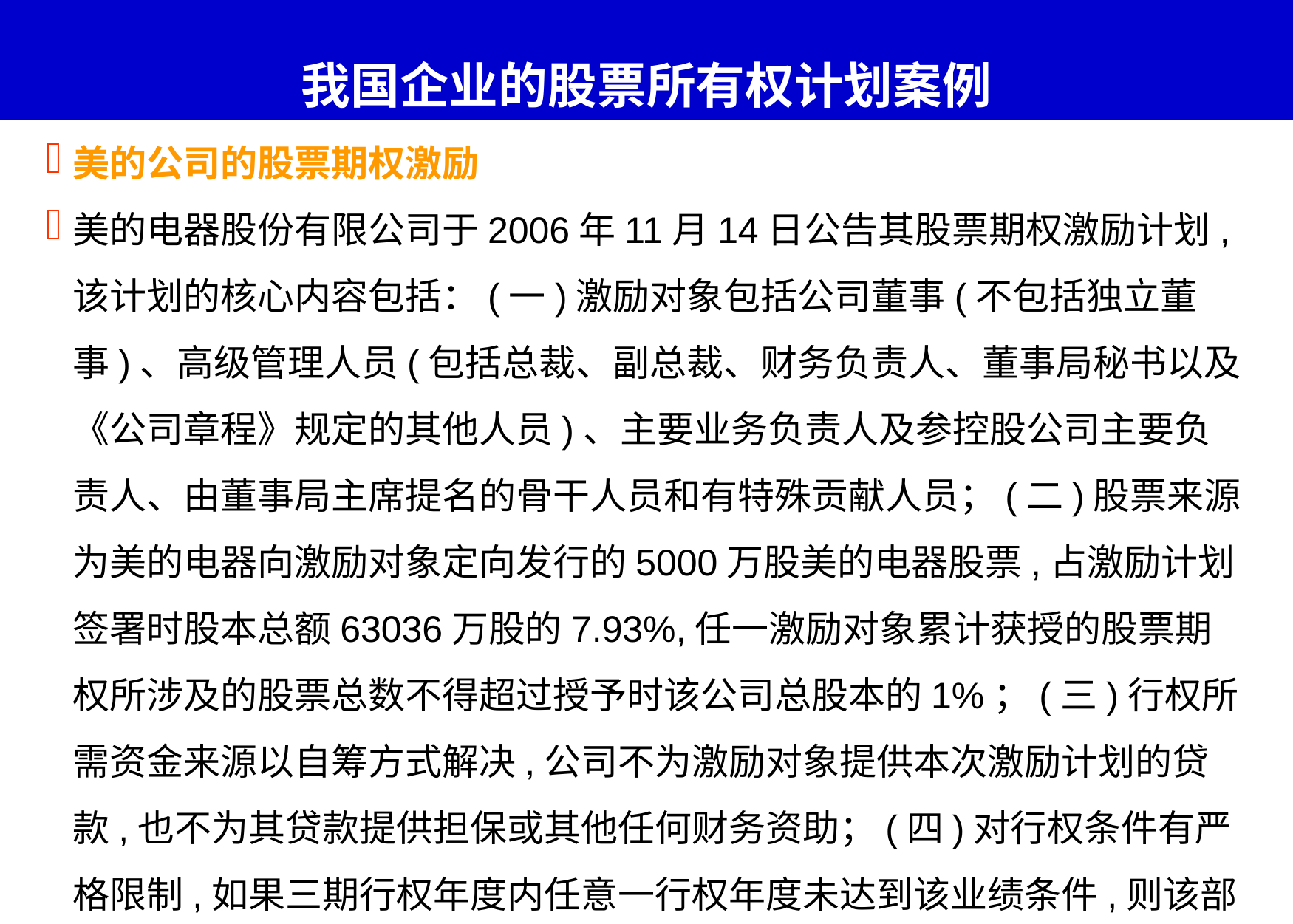

# 我国企业的股票所有权计划案例
美的公司的股票期权激励
美的电器股份有限公司于2006年11月14日公告其股票期权激励计划,该计划的核心内容包括：(一)激励对象包括公司董事(不包括独立董事)、高级管理人员(包括总裁、副总裁、财务负责人、董事局秘书以及《公司章程》规定的其他人员)、主要业务负责人及参控股公司主要负责人、由董事局主席提名的骨干人员和有特殊贡献人员；(二)股票来源为美的电器向激励对象定向发行的5000万股美的电器股票,占激励计划签署时股本总额63036万股的7.93%,任一激励对象累计获授的股票期权所涉及的股票总数不得超过授予时该公司总股本的1%；(三)行权所需资金来源以自筹方式解决,公司不为激励对象提供本次激励计划的贷款,也不为其贷款提供担保或其他任何财务资助；(四)对行权条件有严格限制,如果三期行权年度内任意一行权年度未达到该业绩条件,则该部分的股票期权作废。